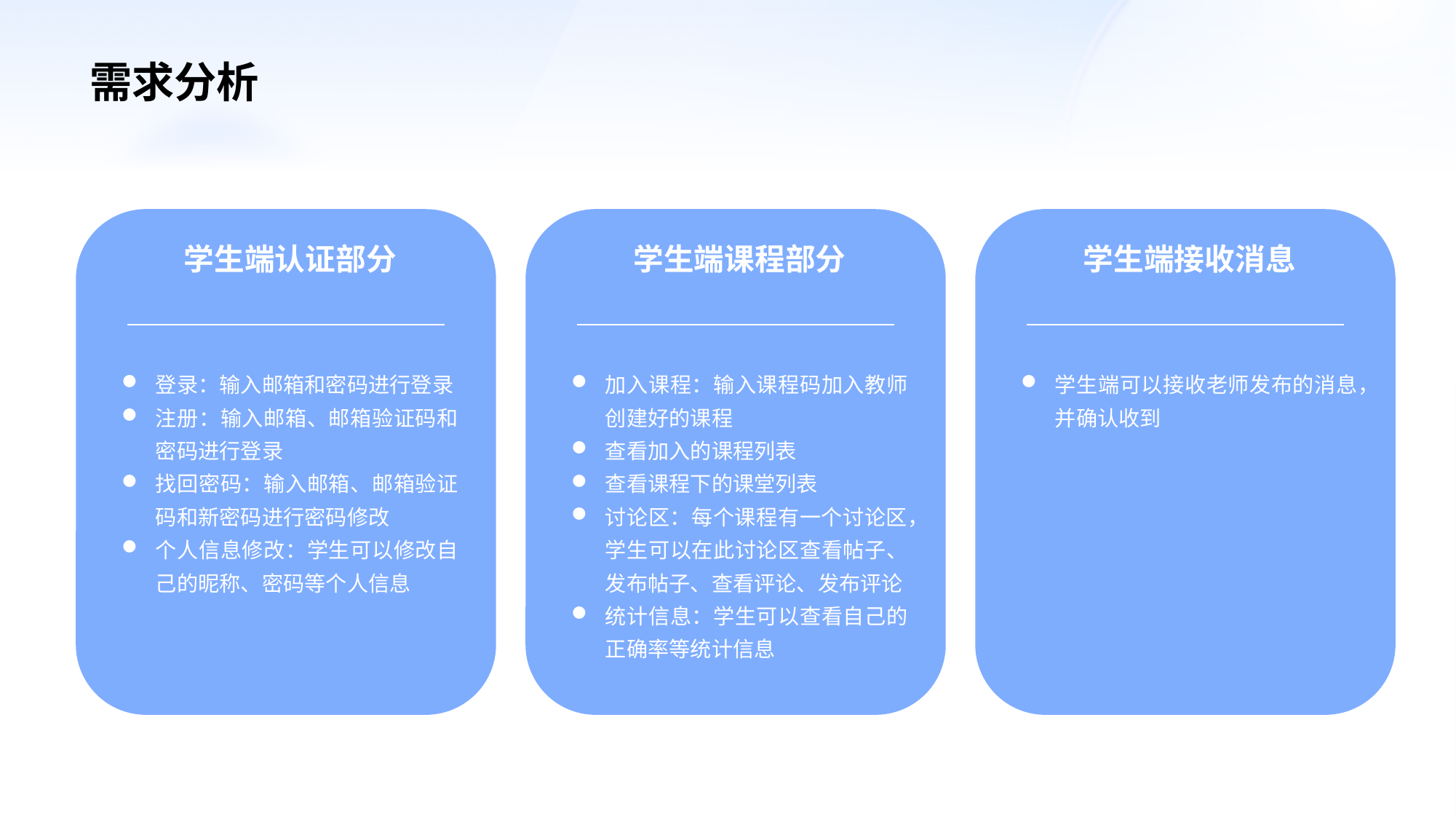

需求分析

学生端认证部分
登录：输入邮箱和密码进行登录
注册：输入邮箱、邮箱验证码和密码进行登录
找回密码：输入邮箱、邮箱验证码和新密码进行密码修改
个人信息修改：学生可以修改自己的昵称、密码等个人信息

学生端课程部分
加入课程：输入课程码加入教师创建好的课程
查看加入的课程列表
查看课程下的课堂列表
讨论区：每个课程有一个讨论区，学生可以在此讨论区查看帖子、发布帖子、查看评论、发布评论
统计信息：学生可以查看自己的正确率等统计信息

学生端接收消息
学生端可以接收老师发布的消息，并确认收到